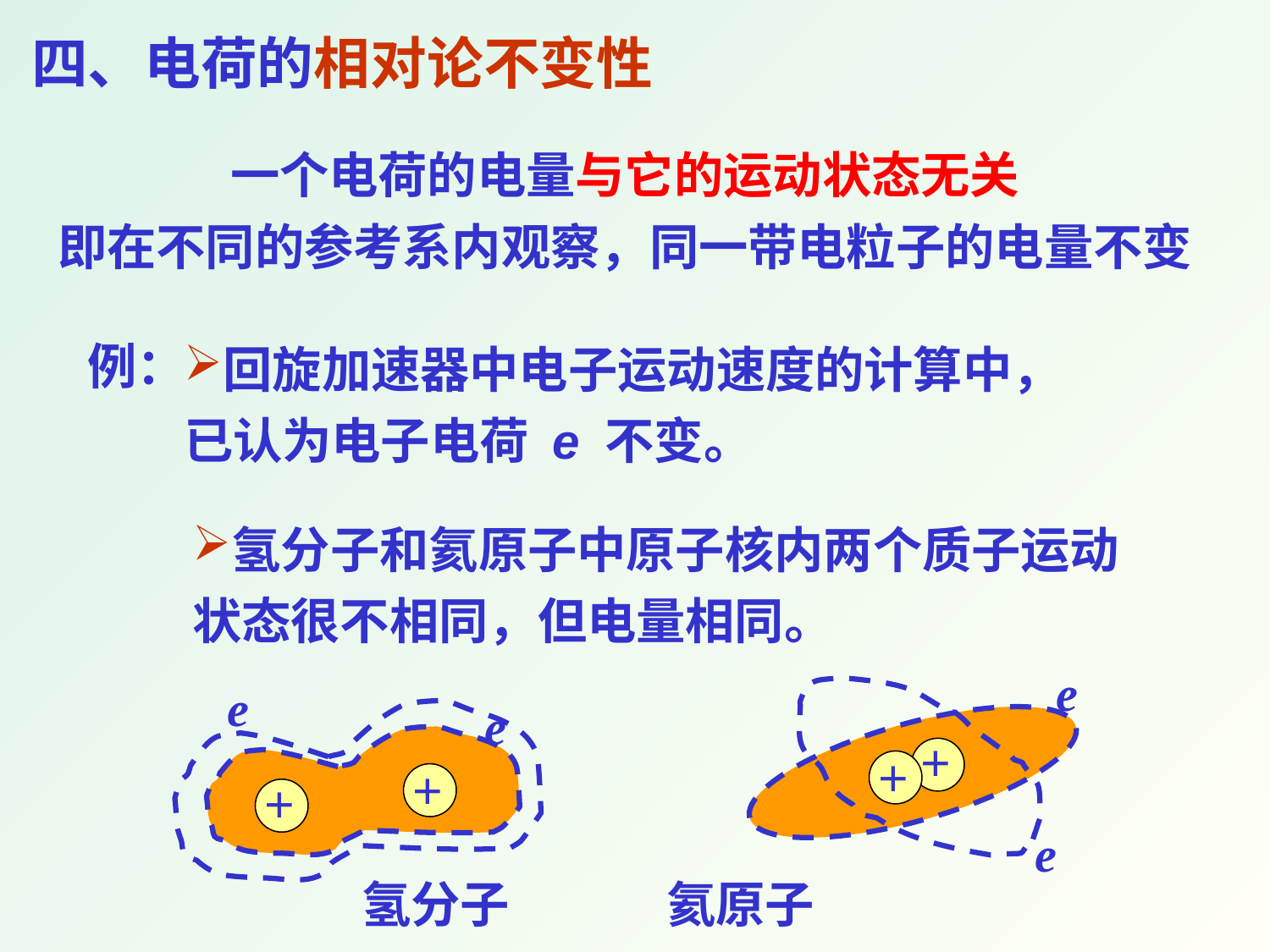

四、电荷的相对论不变性
一个电荷的电量与它的运动状态无关
即在不同的参考系内观察，同一带电粒子的电量不变
回旋加速器中电子运动速度的计算中，
已认为电子电荷 e 不变。
例：
氢分子和氦原子中原子核内两个质子运动
状态很不相同，但电量相同。
e
 e

e

＋

＋

＋

＋

 e
氢分子              氦原子